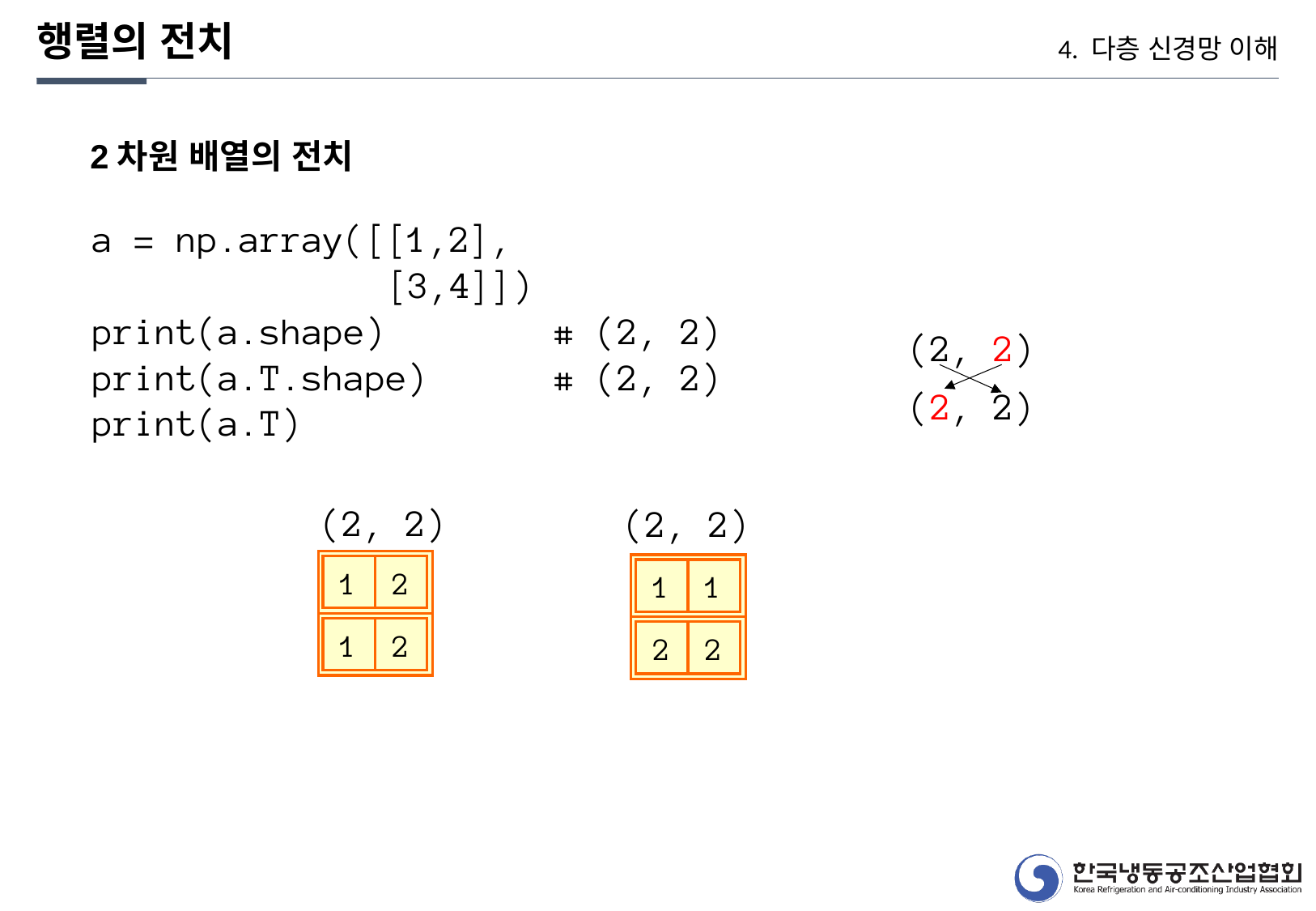

행렬의 전치
4. 다층 신경망 이해
2차원 배열의 전치
a = np.array([[1,2],
              [3,4]])
print(a.shape)        # (2, 2)
print(a.T.shape)      # (2, 2)
print(a.T)
(2, 2)
(2, 2)
(2, 2)
(2, 2)

1
2
1
1

1
2
2
2